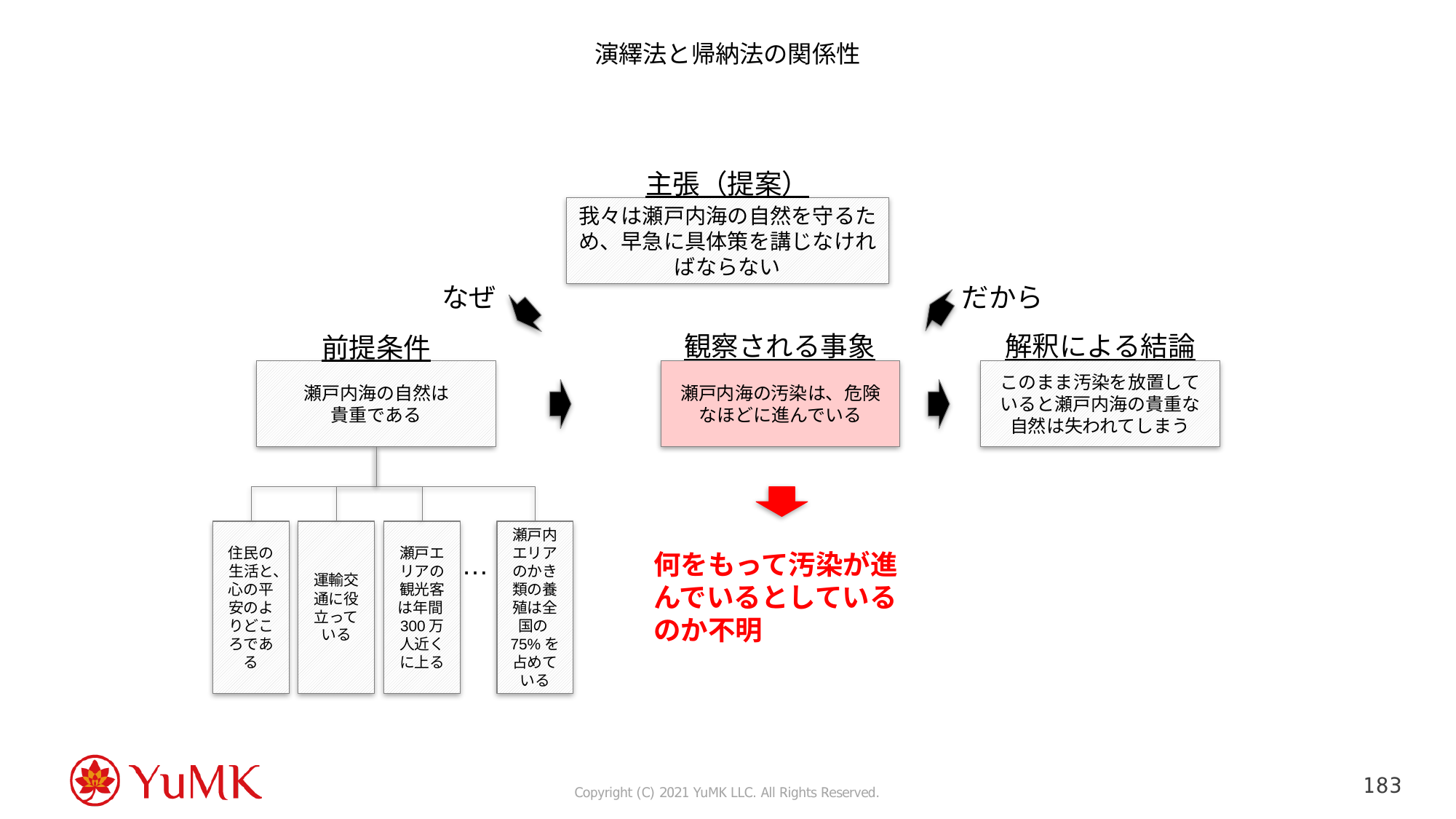

# 演繹法と帰納法の関係性

主張（提案）
我々は瀬戸内海の自然を守るため、早急に具体策を講じなければならない
だから
なぜ

観察される事象
解釈による結論
前提条件
瀬戸内海の自然は
貴重である
瀬戸内海の汚染は、危険なほどに進んでいる
このまま汚染を放置していると瀬戸内海の貴重な自然は失われてしまう

住民の生活と、心の平安のよりどころである
運輸交通に役立っている
瀬戸エリアの観光客は年間300万人近くに上る
瀬戸内エリアのかき類の養殖は全国の75%を占めている
何をもって汚染が進んでいるとしているのか不明
…
183